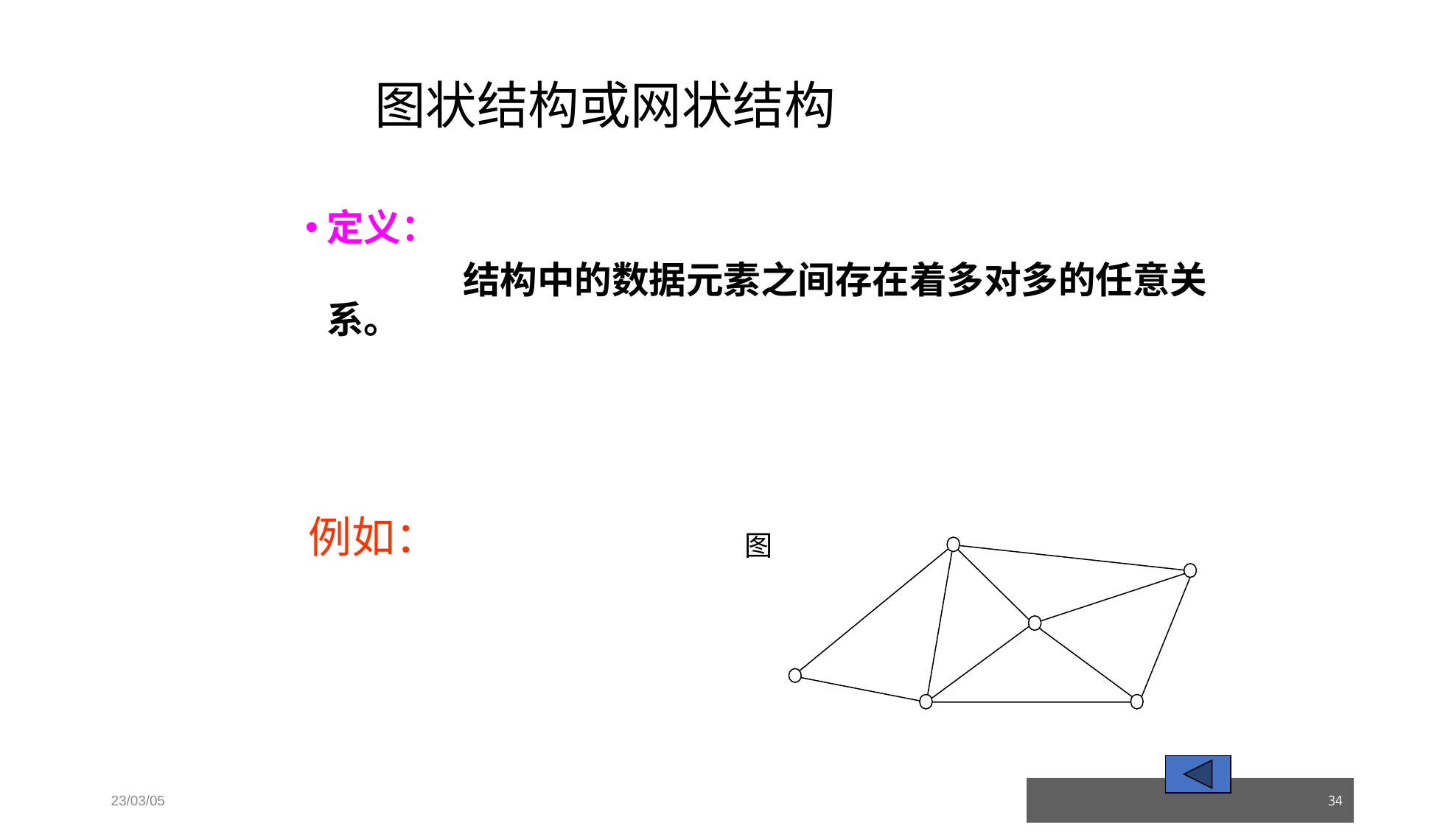

# 图状结构或网状结构
定义：
		  结构中的数据元素之间存在着多对多的任意关系。
例如：
      图

23/03/05
34